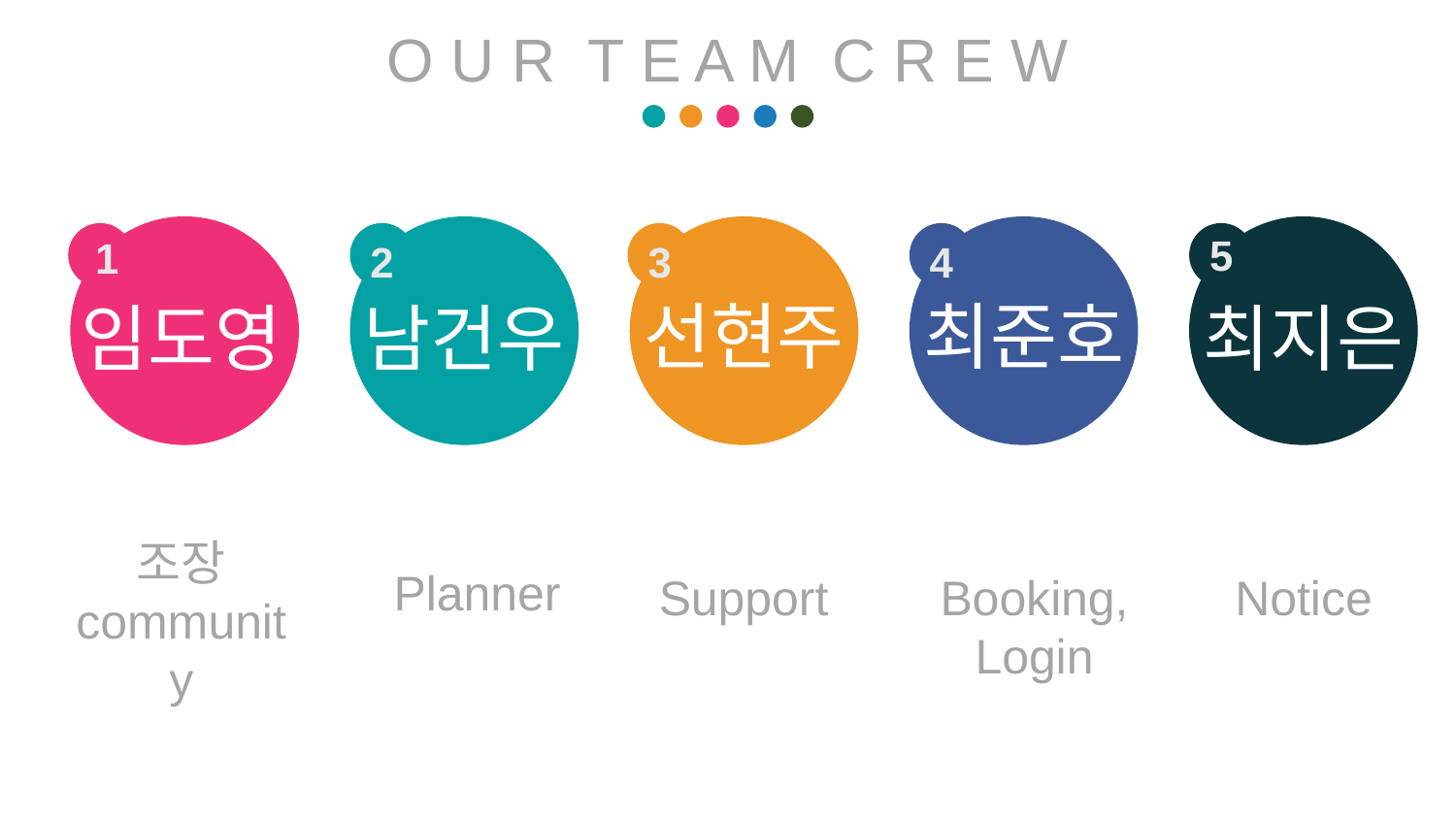

O U R  T E A M  C R E W

5

 1

2

3

4
선현주

Support
최준호

Booking, Login
남건우
Planner

최지은
Notice
임도영

조장 community